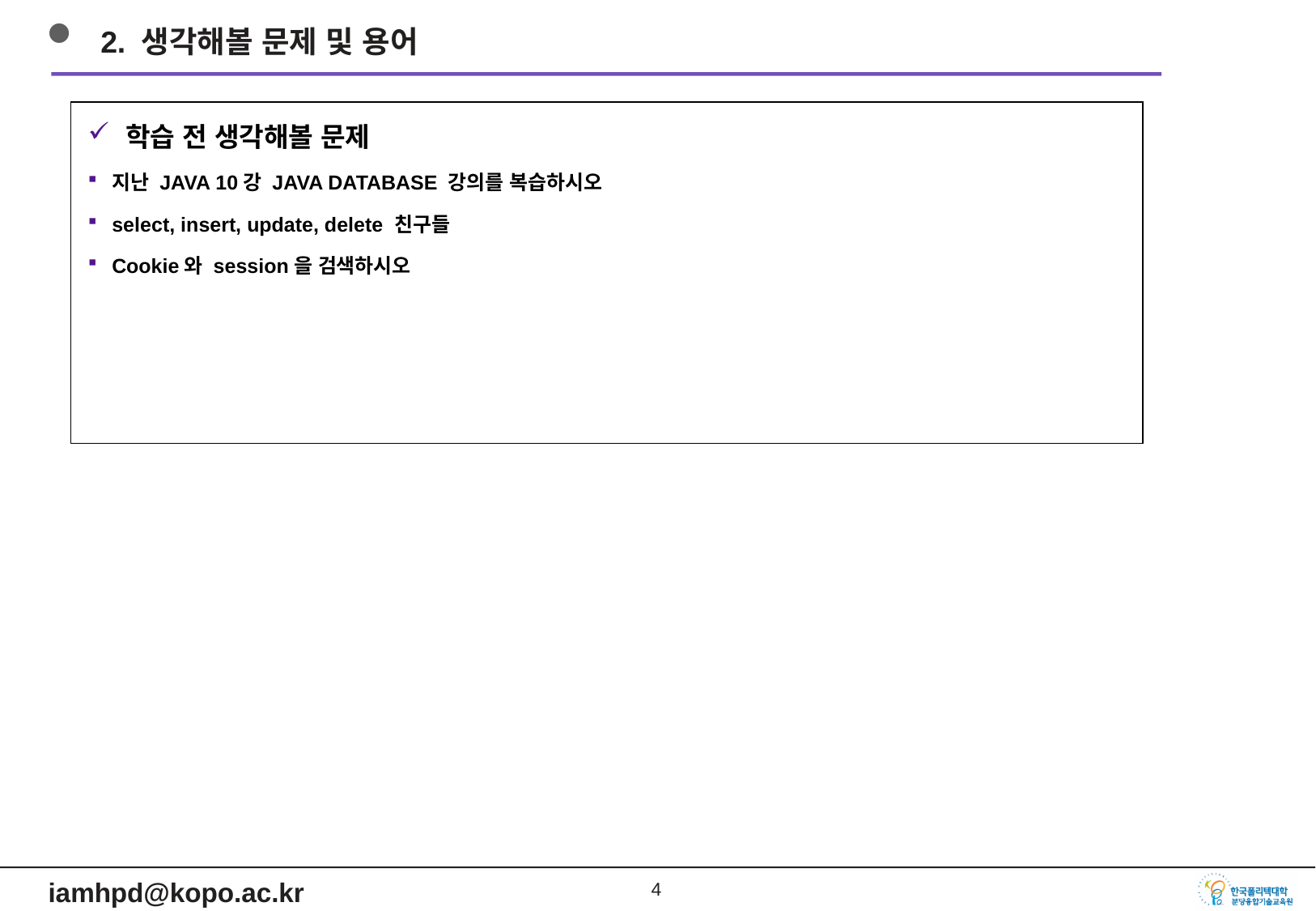

2. 생각해볼 문제 및 용어
학습 전 생각해볼 문제
지난 JAVA 10강 JAVA DATABASE 강의를 복습하시오
select, insert, update, delete 친구들
Cookie와 session을 검색하시오
4